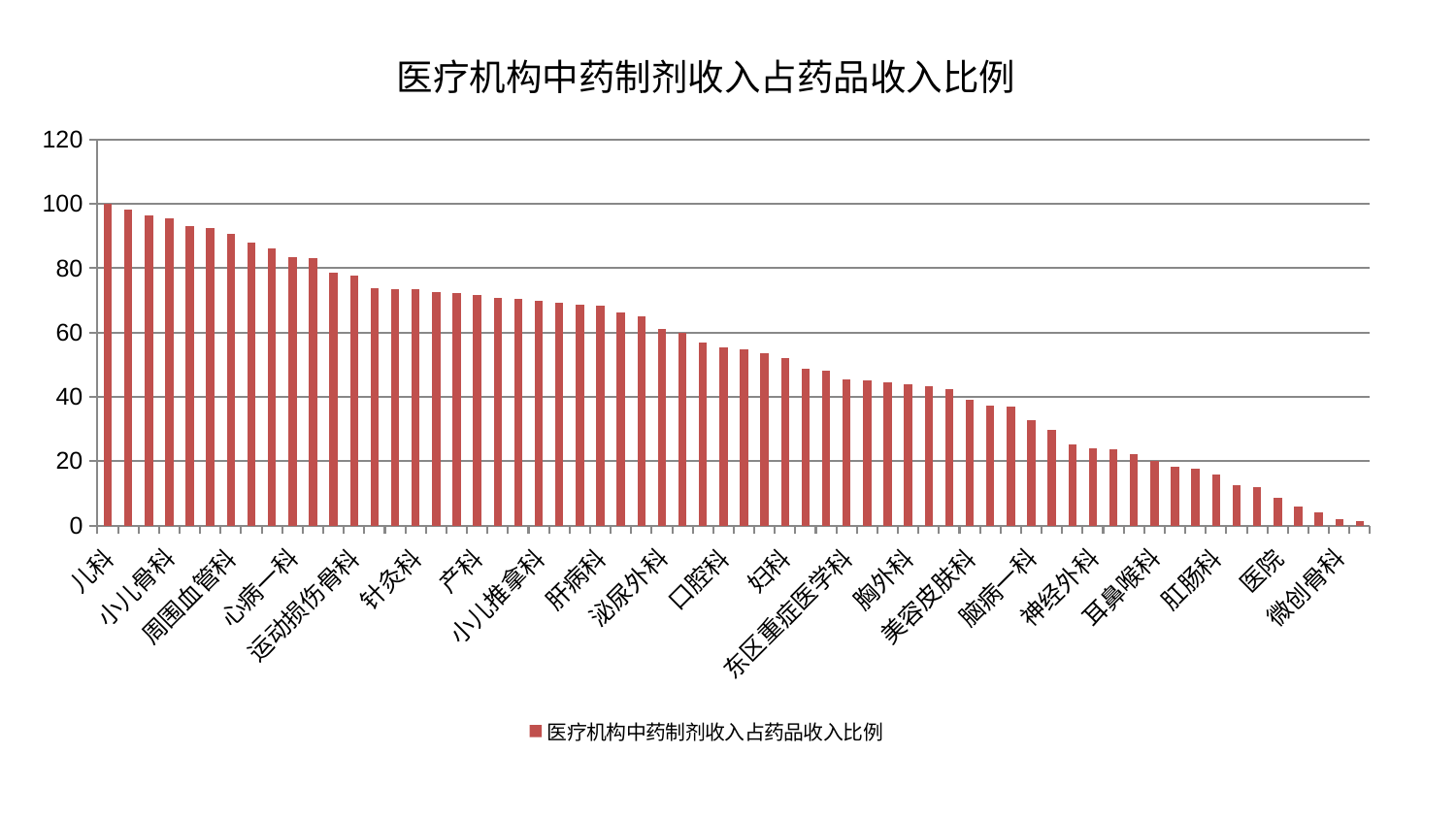

### Chart: 医疗机构中药制剂收入占药品收入比例

| Category | 医疗机构中药制剂收入占药品收入比例 |
|---|---|
| 儿科 | 100.0 |
| 神经内科 | 98.2984832277625 |
| 治未病中心 | 96.40976095640757 |
| 小儿骨科 | 95.62877298540414 |
| 身心医学科 | 93.20463906289628 |
| 眼科 | 92.63867134781914 |
| 周围血管科 | 90.6871940287368 |
| 脊柱骨科 | 87.87590353965312 |
| 肾脏内科 | 86.21759632056293 |
| 心病一科 | 83.38384350611149 |
| 康复科 | 83.23460134263402 |
| 推拿科 | 78.60438259549433 |
| 运动损伤骨科 | 77.70685109606262 |
| 内分泌科 | 73.85936417698876 |
| 心病四科 | 73.50831331627116 |
| 针灸科 | 73.47102546151156 |
| 心血管内科 | 72.46670999905423 |
| 肾病科 | 72.28163302565099 |
| 产科 | 71.79860084643315 |
| 中医外治中心 | 70.90554219546782 |
| 肝胆外科 | 70.54061534146871 |
| 小儿推拿科 | 70.02619125984037 |
| 老年医学科 | 69.2445152418659 |
| 风湿病科 | 68.73692506352107 |
| 肝病科 | 68.4670939633405 |
| 脾胃科消化科合并 | 66.23796791001972 |
| 西区重症医学科 | 65.1668961443942 |
| 泌尿外科 | 61.08675189717384 |
| 肿瘤内科 | 60.02025089350955 |
| 呼吸内科 | 56.981409556918216 |
| 口腔科 | 55.38912210229804 |
| 脾胃病科 | 54.689115961888525 |
| 男科 | 53.53118506099034 |
| 妇科 | 52.0635602175696 |
| 皮肤科 | 48.797162202452135 |
| 综合内科 | 48.13566203718793 |
| 东区重症医学科 | 45.512028126737704 |
| 中医经典科 | 45.26114139529821 |
| 乳腺甲状腺外科 | 44.50174861576581 |
| 胸外科 | 43.92790387945745 |
| 显微骨科 | 43.36230333562587 |
| 东区肾病科 | 42.266579333684895 |
| 美容皮肤科 | 38.94818622514052 |
| 血液科 | 37.3913775451204 |
| 普通外科 | 36.92093544830414 |
| 脑病一科 | 32.81511483887496 |
| 骨科 | 29.770322803262026 |
| 消化内科 | 25.33766204162369 |
| 神经外科 | 24.128356739517063 |
| 关节骨科 | 23.798616304121605 |
| 脑病三科 | 22.056007439104583 |
| 耳鼻喉科 | 20.005621653103802 |
| 心病三科 | 18.26745372635689 |
| 重症医学科 | 17.555624991874165 |
| 肛肠科 | 15.890702247076868 |
| 心病二科 | 12.639089476922537 |
| 脑病二科 | 12.037926823554226 |
| 医院 | 8.4757247361621 |
| 妇二科 | 5.9922912602126495 |
| 创伤骨科 | 4.020658906638625 |
| 微创骨科 | 1.9408847417862574 |
| 妇科妇二科合并 | 1.4943865201961868 |
297